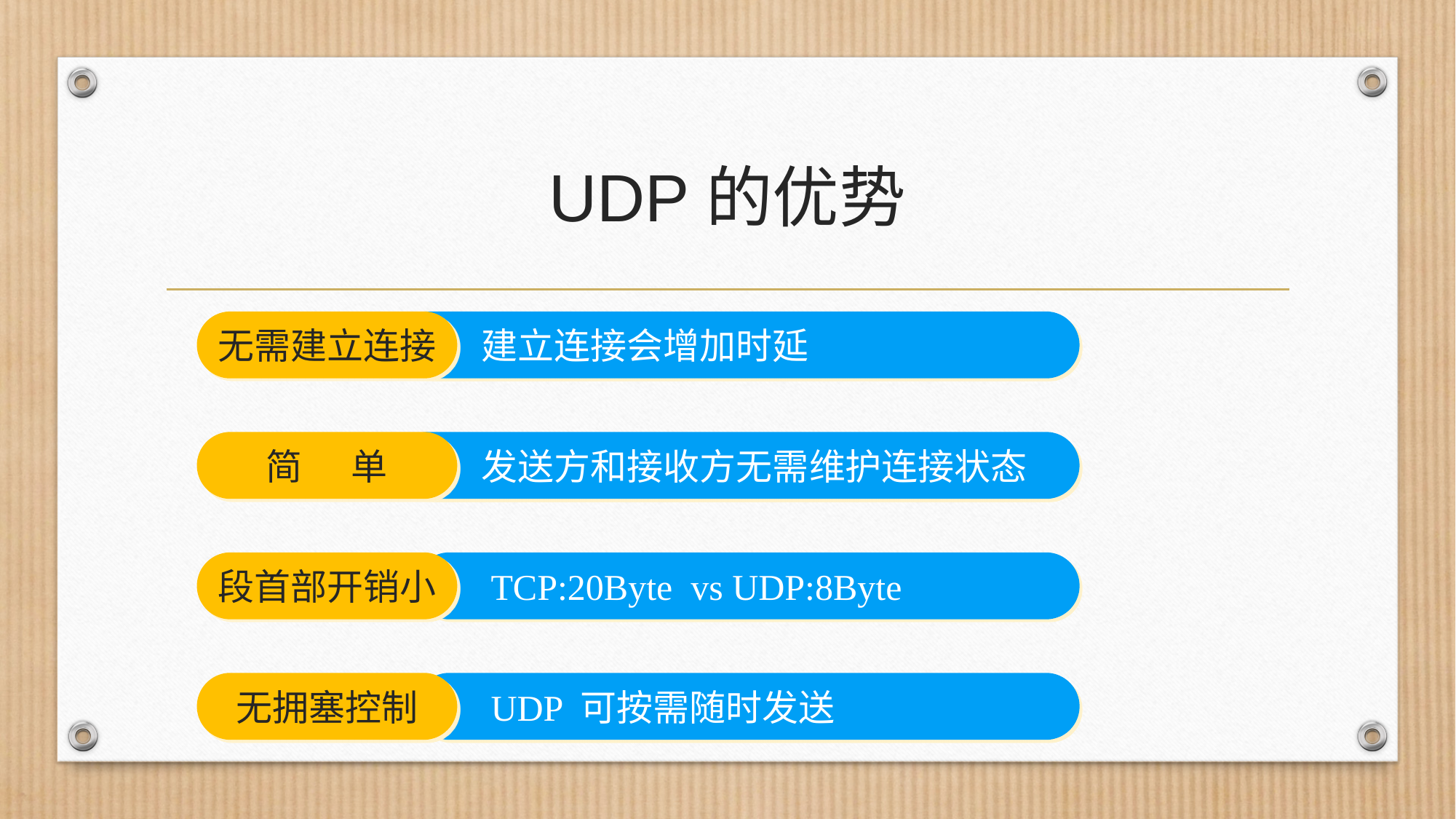

# UDP的优势
无需建立连接
       建立连接会增加时延
简      单
       发送方和接收方无需维护连接状态
段首部开销小
      TCP:20Byte  vs UDP:8Byte
无拥塞控制
      UDP 可按需随时发送